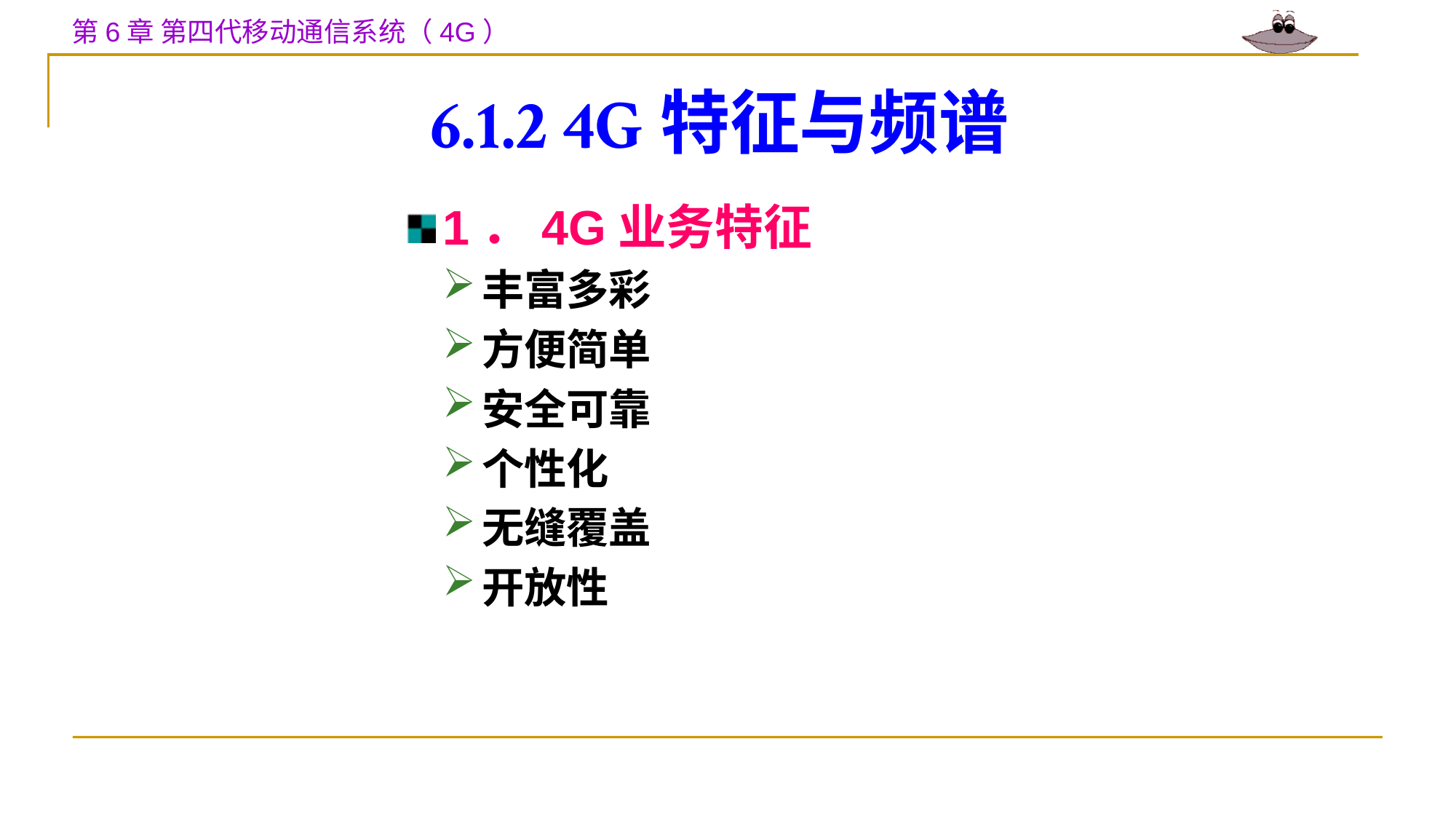

# 6.1.2 4G特征与频谱
1．4G业务特征
丰富多彩
方便简单
安全可靠
个性化
无缝覆盖
开放性